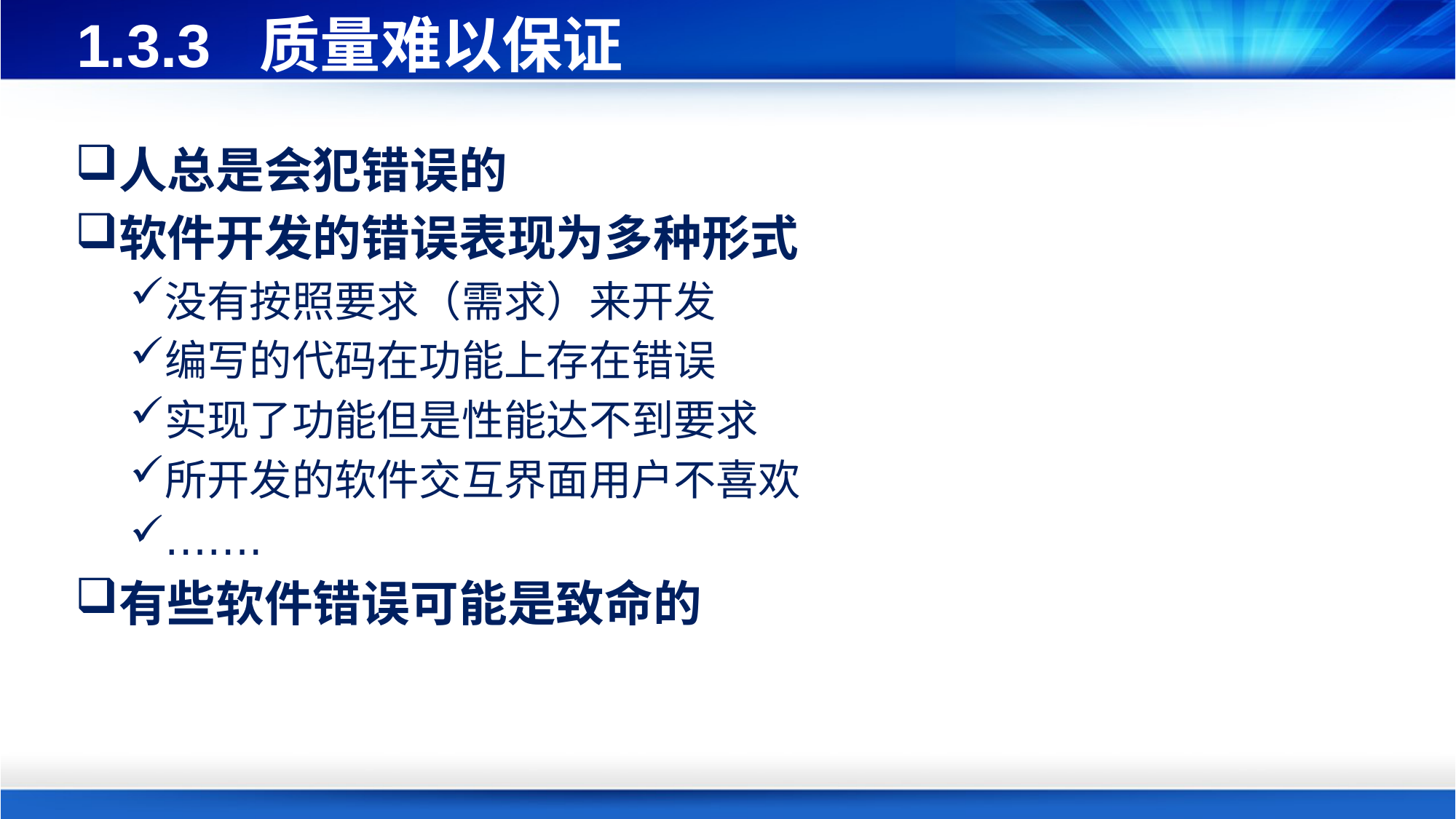

# 1.3.3  质量难以保证
人总是会犯错误的
软件开发的错误表现为多种形式
没有按照要求（需求）来开发
编写的代码在功能上存在错误
实现了功能但是性能达不到要求
所开发的软件交互界面用户不喜欢
…….
有些软件错误可能是致命的
波音737 MAX事件